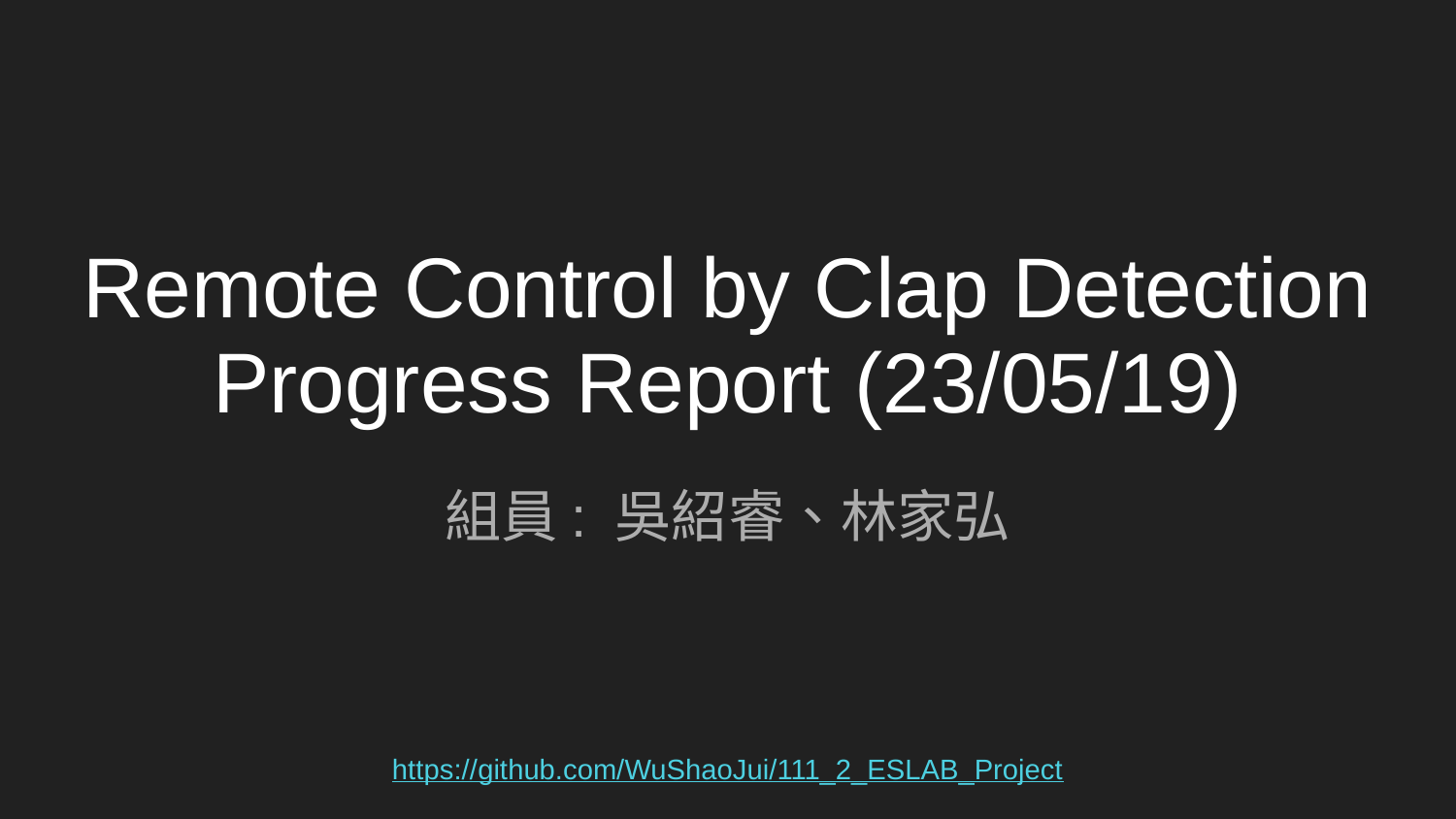

# Remote Control by Clap Detection
Progress Report (23/05/19)
組員: 吳紹睿、林家弘
https://github.com/WuShaoJui/111_2_ESLAB_Project